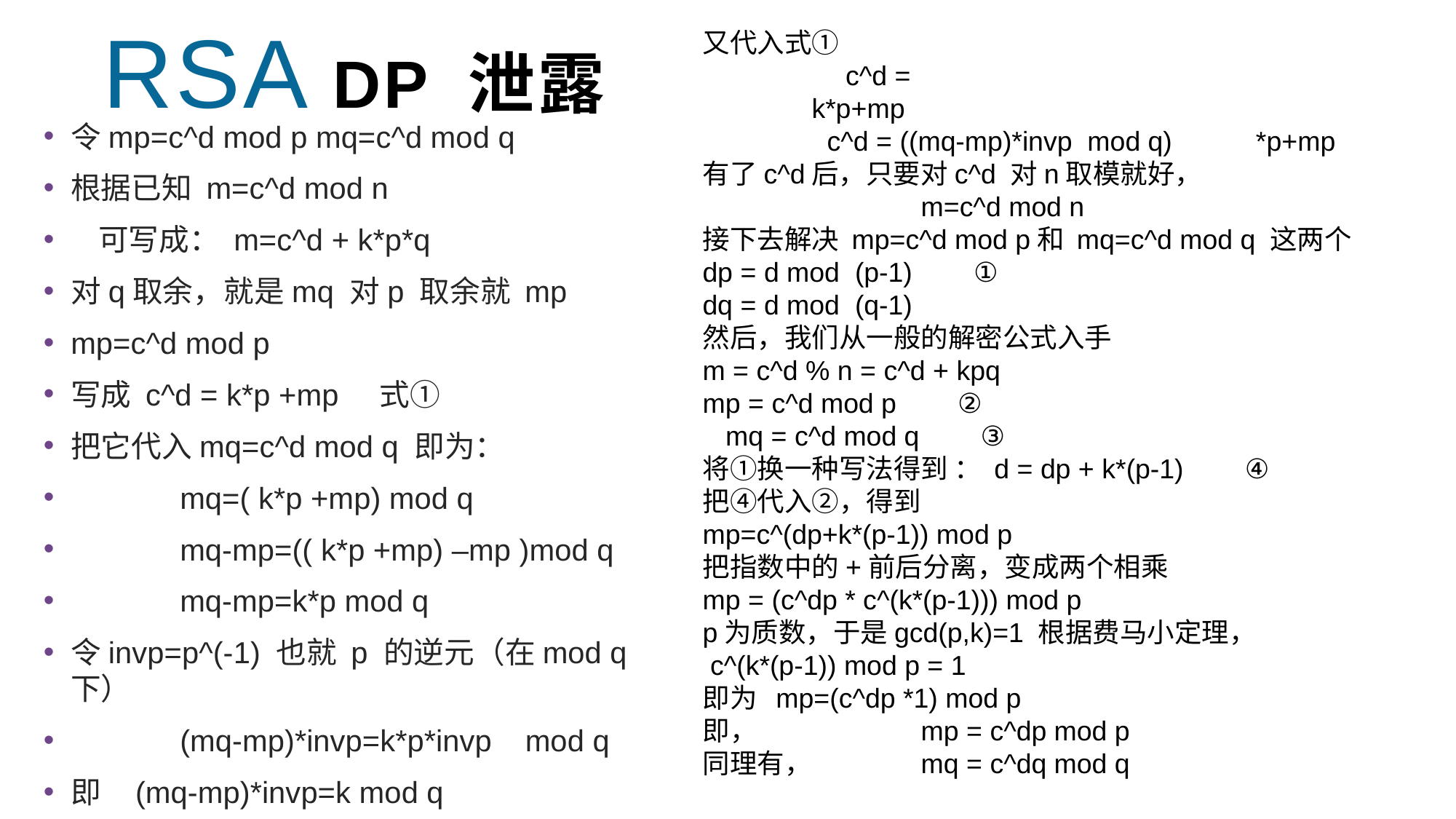

RSA dp 泄露
又代入式①
	　c^d = 						k*p+mp
	  c^d = ((mq-mp)*invp  mod q) 	 *p+mp
有了c^d后，只要对c^d 对n取模就好，
		m=c^d mod n
接下去解决 mp=c^d mod p和 mq=c^d mod q 这两个
dp = d mod  (p-1)        ①
dq = d mod  (q-1)
然后，我们从一般的解密公式入手
m = c^d % n = c^d + kpq
mp = c^d mod p        ②
   mq = c^d mod q        ③
将①换一种写法得到 ： d = dp + k*(p-1)        ④
把④代入②，得到
mp=c^(dp+k*(p-1)) mod p
把指数中的+前后分离，变成两个相乘
mp = (c^dp * c^(k*(p-1))) mod p
p为质数，于是gcd(p,k)=1 根据费马小定理，
 c^(k*(p-1)) mod p = 1
即为  mp=(c^dp *1) mod p
即， 		mp = c^dp mod p
同理有， 	mq = c^dq mod q
令mp=c^d mod p mq=c^d mod q
根据已知 m=c^d mod n
   可写成： m=c^d + k*p*q
对q取余，就是mq 对p 取余就 mp
mp=c^d mod p
写成 c^d = k*p +mp    式①
把它代入mq=c^d mod q 即为：
	mq=( k*p +mp) mod q
	mq-mp=(( k*p +mp) –mp )mod q
	mq-mp=k*p mod q
令invp=p^(-1) 也就 p 的逆元（在mod q下）
	(mq-mp)*invp=k*p*invp    mod q
即    (mq-mp)*invp=k mod q
写成　k= (mq-mp)*invp  mod q